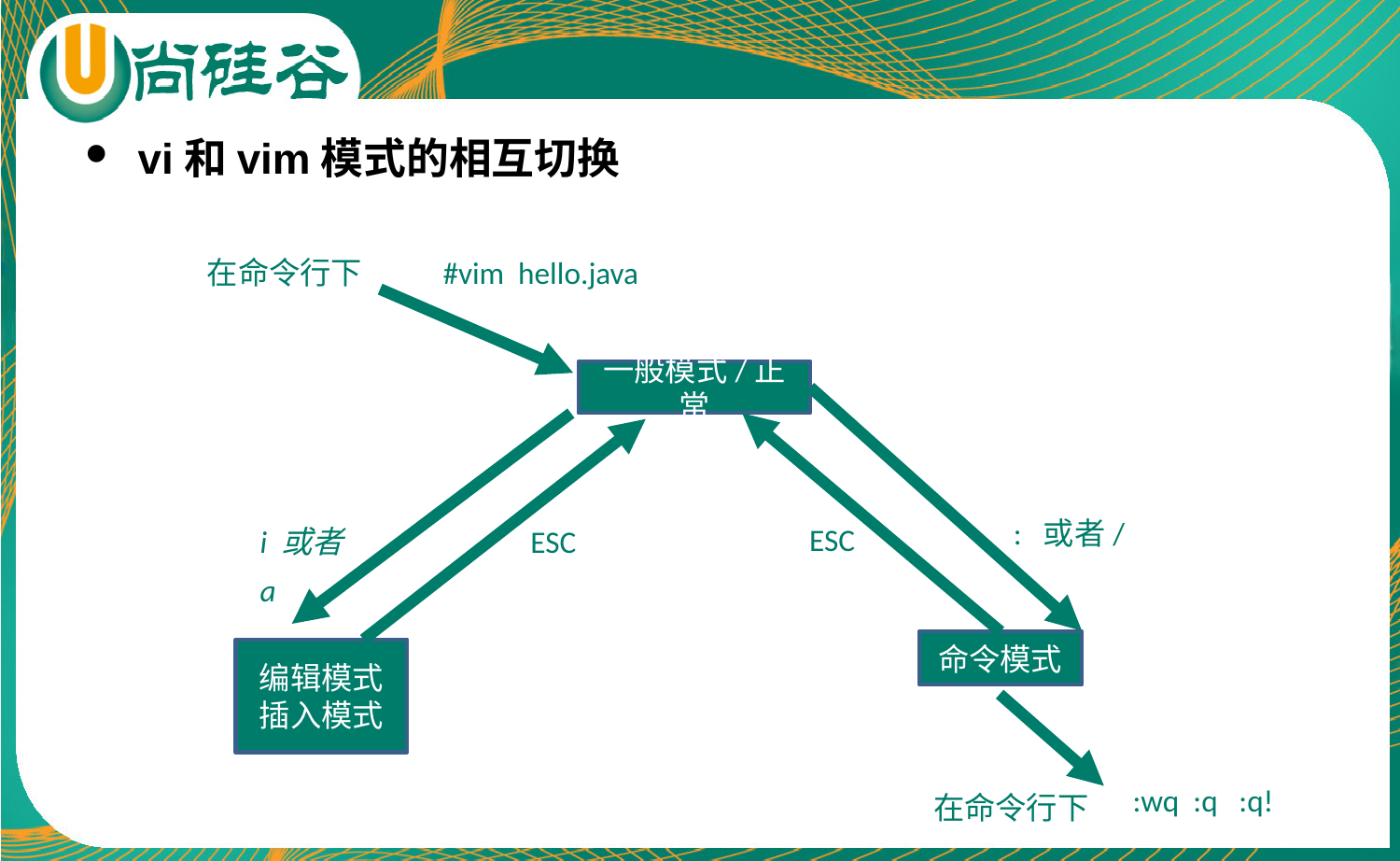

vi和vim模式的相互切换

在命令行下
#vim  hello.java
一般模式/正常
:  或者/
ESC
i 或者a
ESC
命令模式
编辑模式
插入模式
:wq  :q   :q!
在命令行下